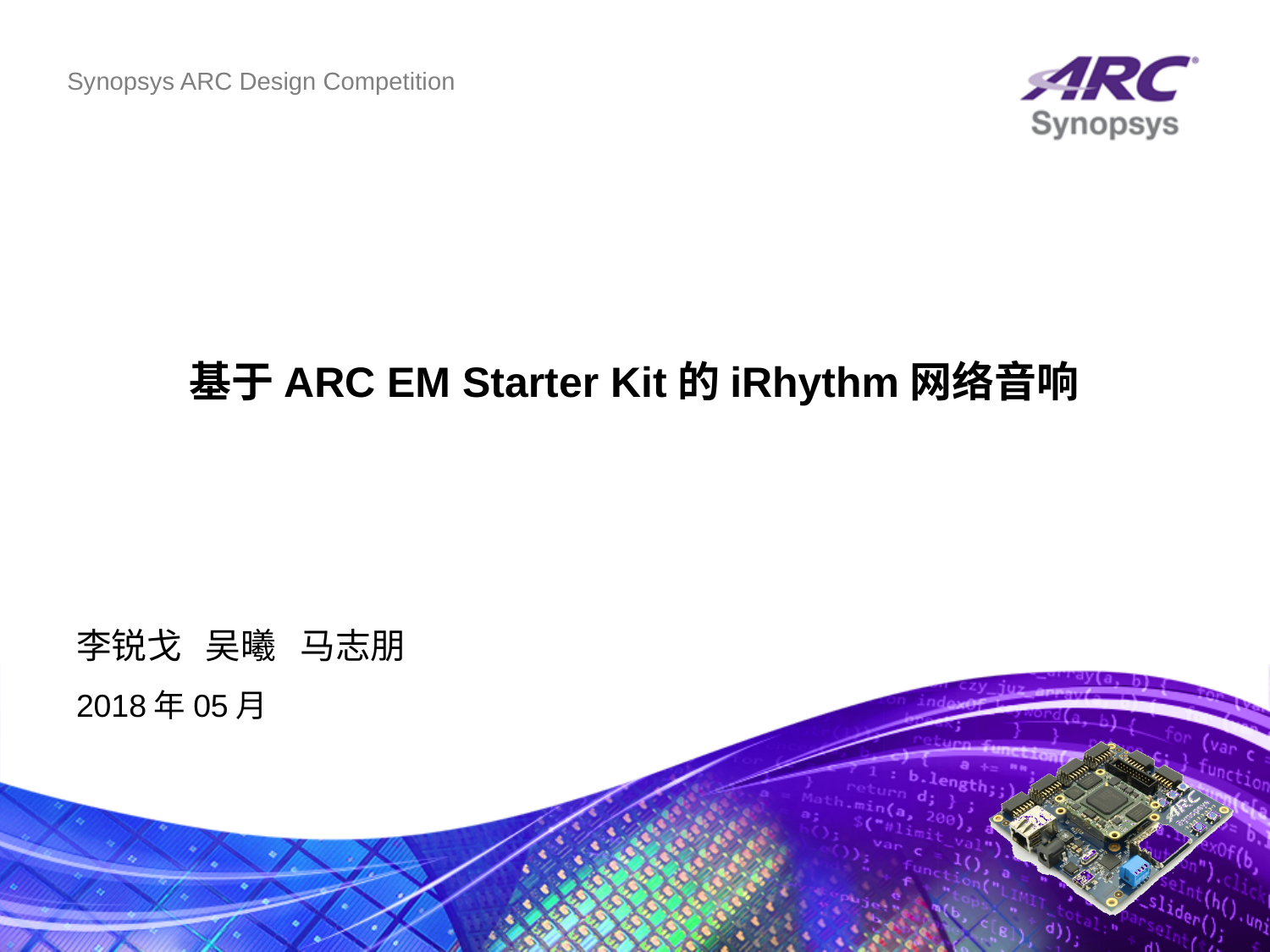

# 基于ARC EM Starter Kit的iRhythm网络音响
李锐戈   吴曦   马志朋
2018年05月